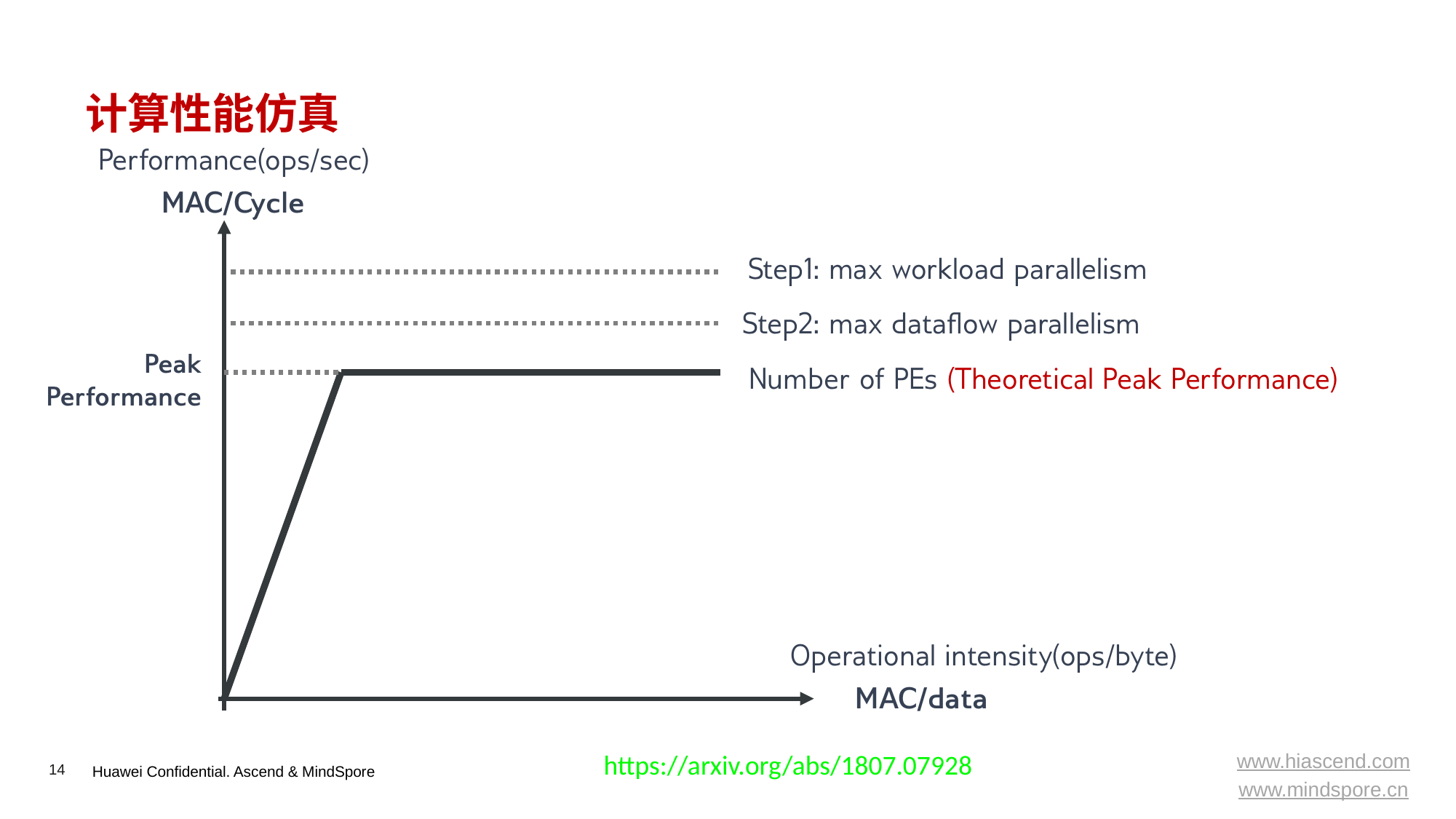

# 计算性能仿真
Performance(ops/sec)
MAC/Cycle
Step1: max workload parallelism
Step2: max dataflow parallelism
Peak
Performance
Number of PEs (Theoretical Peak Performance)
Operational intensity(ops/byte)
MAC/data
https://arxiv.org/abs/1807.07928